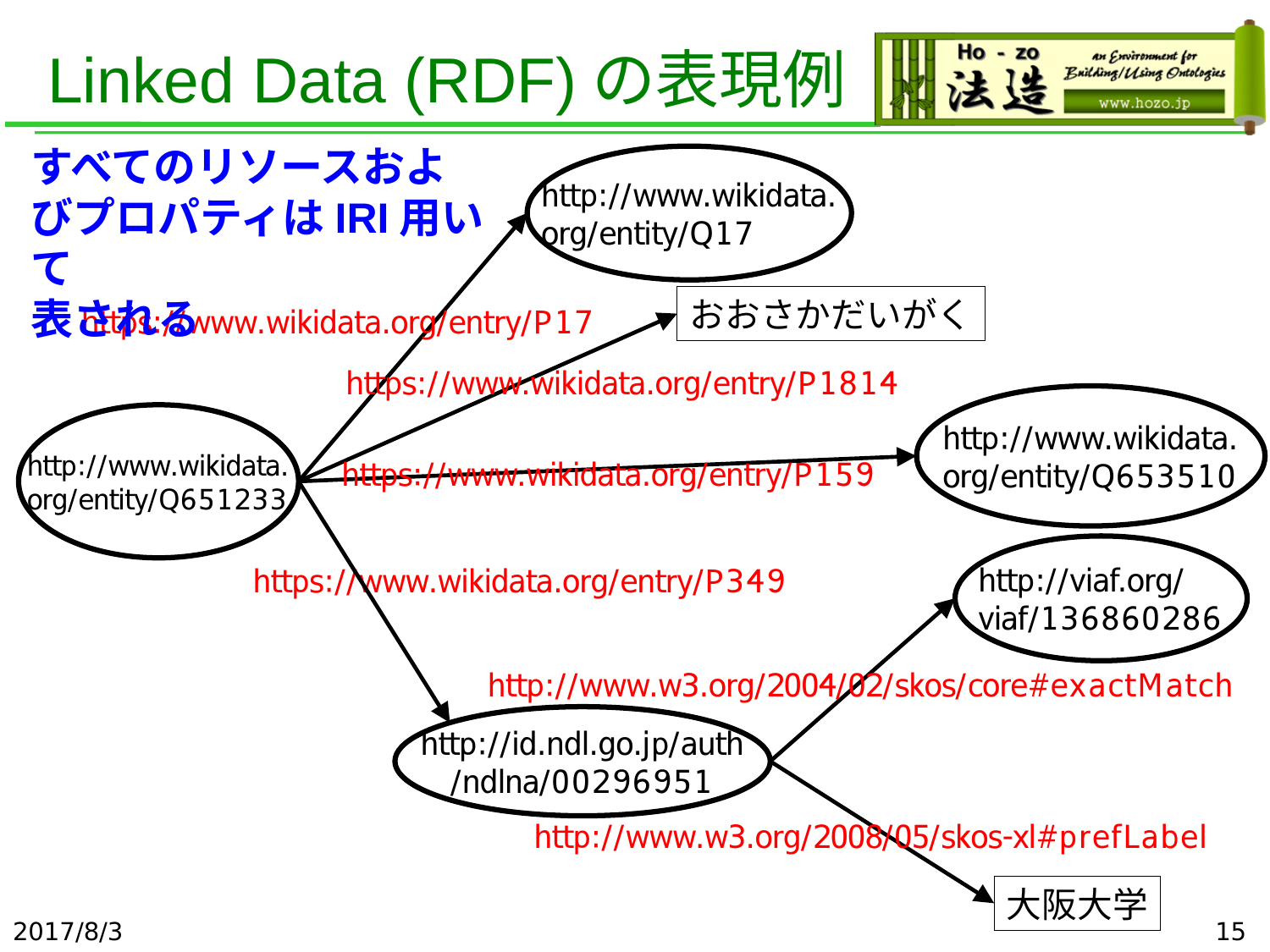

# Linked Data (RDF)の表現例
すべてのリソースおよびプロパティはIRI用いて
表される
http://www.wikidata.
org/entity/Q17
おおさかだいがく
https://www.wikidata.org/entry/P17
https://www.wikidata.org/entry/P1814
http://www.wikidata.
org/entity/Q653510
http://www.wikidata.
org/entity/Q651233
https://www.wikidata.org/entry/P159
http://viaf.org/
viaf/136860286
https://www.wikidata.org/entry/P349
http://www.w3.org/2004/02/skos/core#exactMatch
http://id.ndl.go.jp/auth
/ndlna/00296951
http://www.w3.org/2008/05/skos-xl#prefLabel
大阪大学
2017/8/3
15